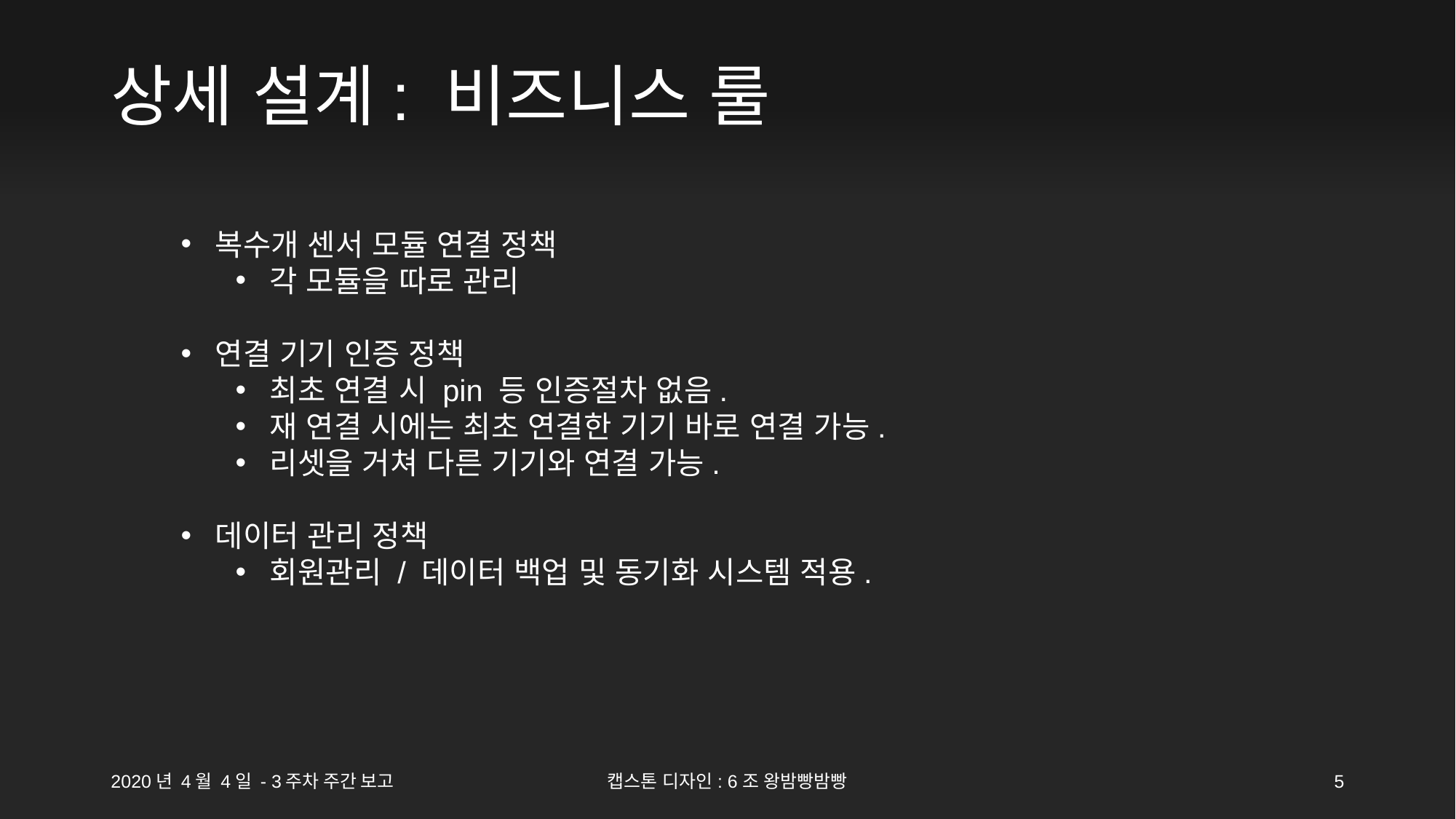

# 상세 설계: 비즈니스 룰
복수개 센서 모듈 연결 정책
각 모듈을 따로 관리

연결 기기 인증 정책
최초 연결 시 pin 등 인증절차 없음.
재 연결 시에는 최초 연결한 기기 바로 연결 가능.
리셋을 거쳐 다른 기기와 연결 가능.

데이터 관리 정책
회원관리 / 데이터 백업 및 동기화 시스템 적용.

2020년 4월 4일 - 3주차 주간 보고
캡스톤 디자인: 6조 왕밤빵밤빵
5